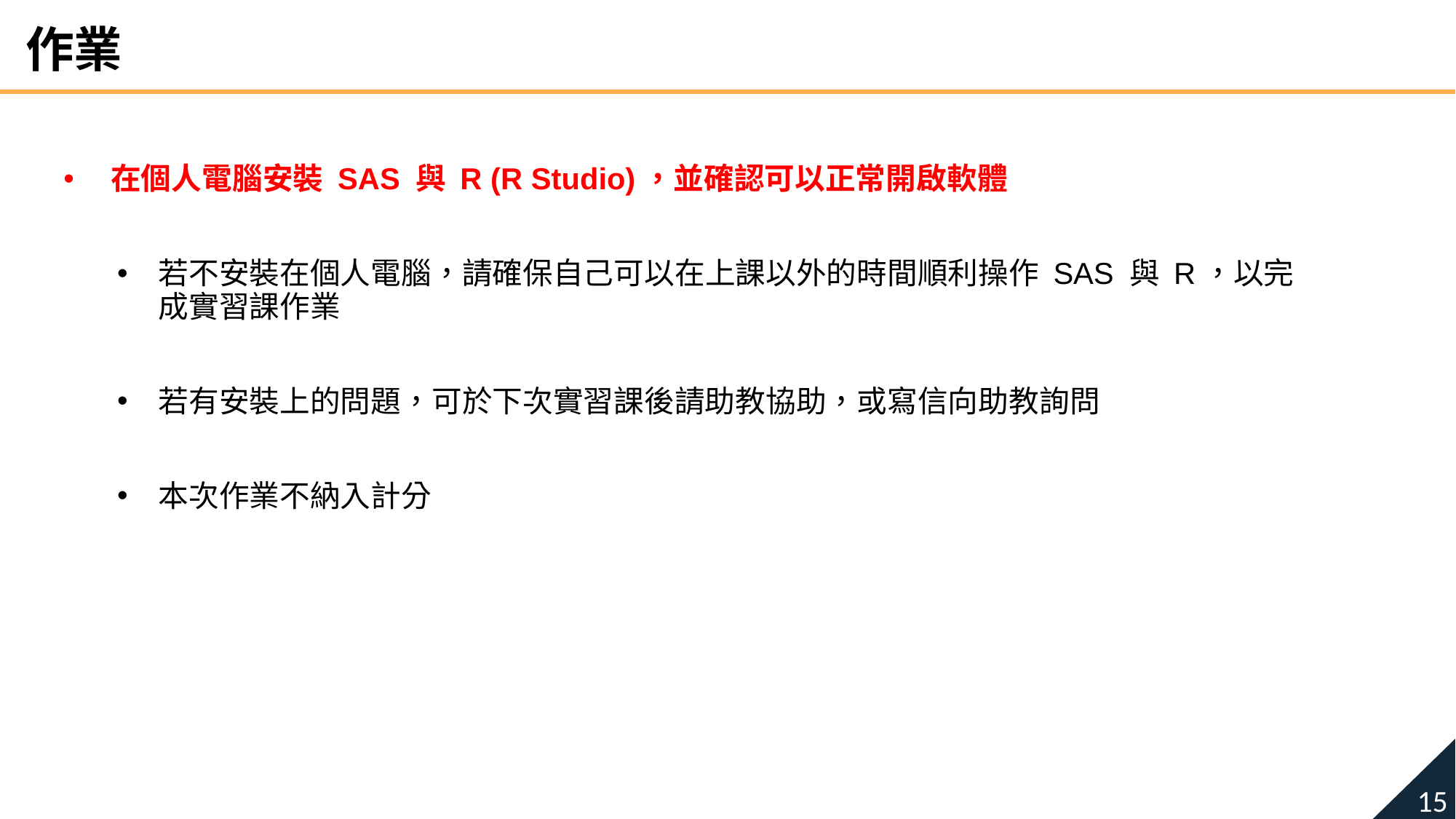

作業
在個人電腦安裝 SAS 與 R (R Studio)，並確認可以正常開啟軟體

若不安裝在個人電腦，請確保自己可以在上課以外的時間順利操作 SAS 與 R，以完成實習課作業

若有安裝上的問題，可於下次實習課後請助教協助，或寫信向助教詢問

本次作業不納入計分
15